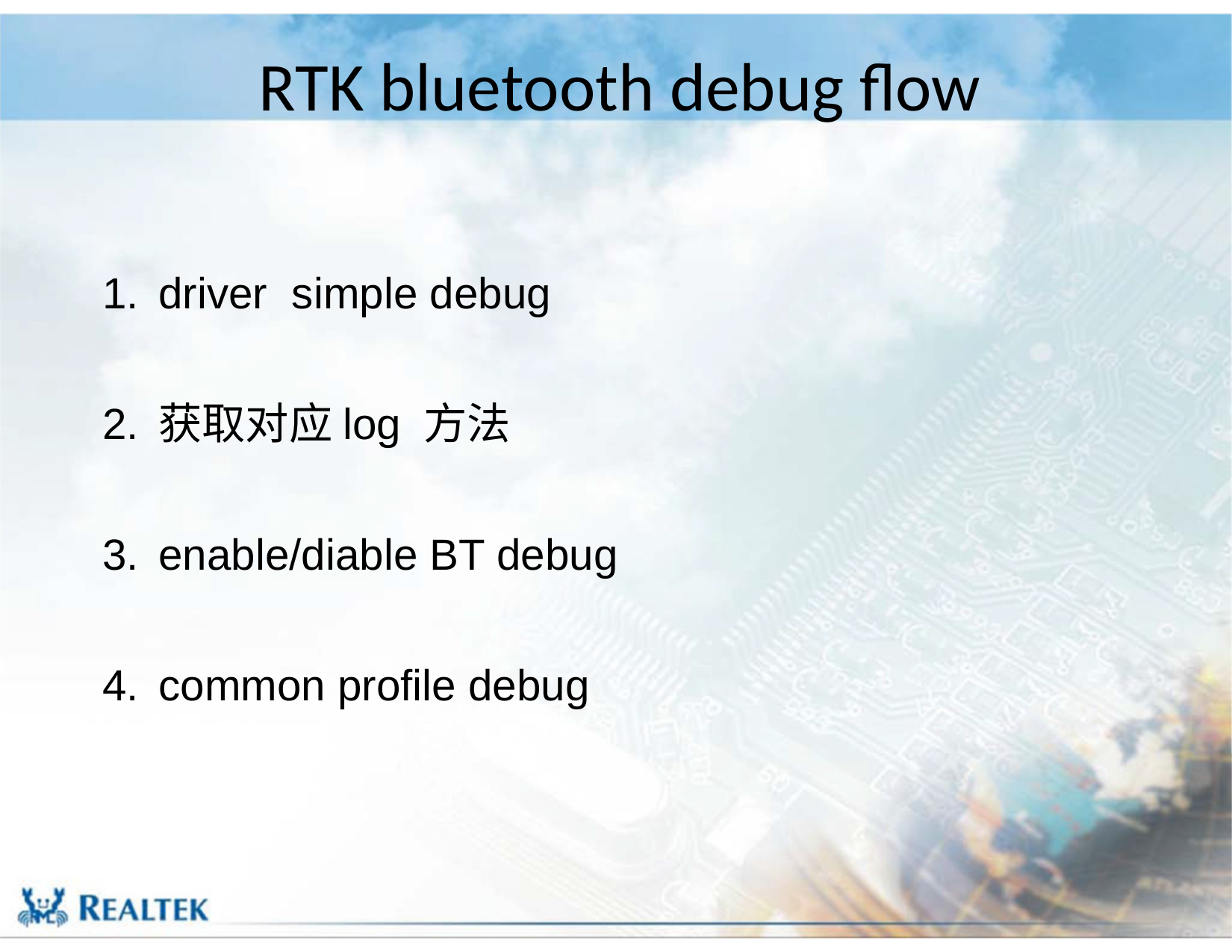

# RTK bluetooth debug flow
driver  simple debug
获取对应log 方法
enable/diable BT debug
common profile debug